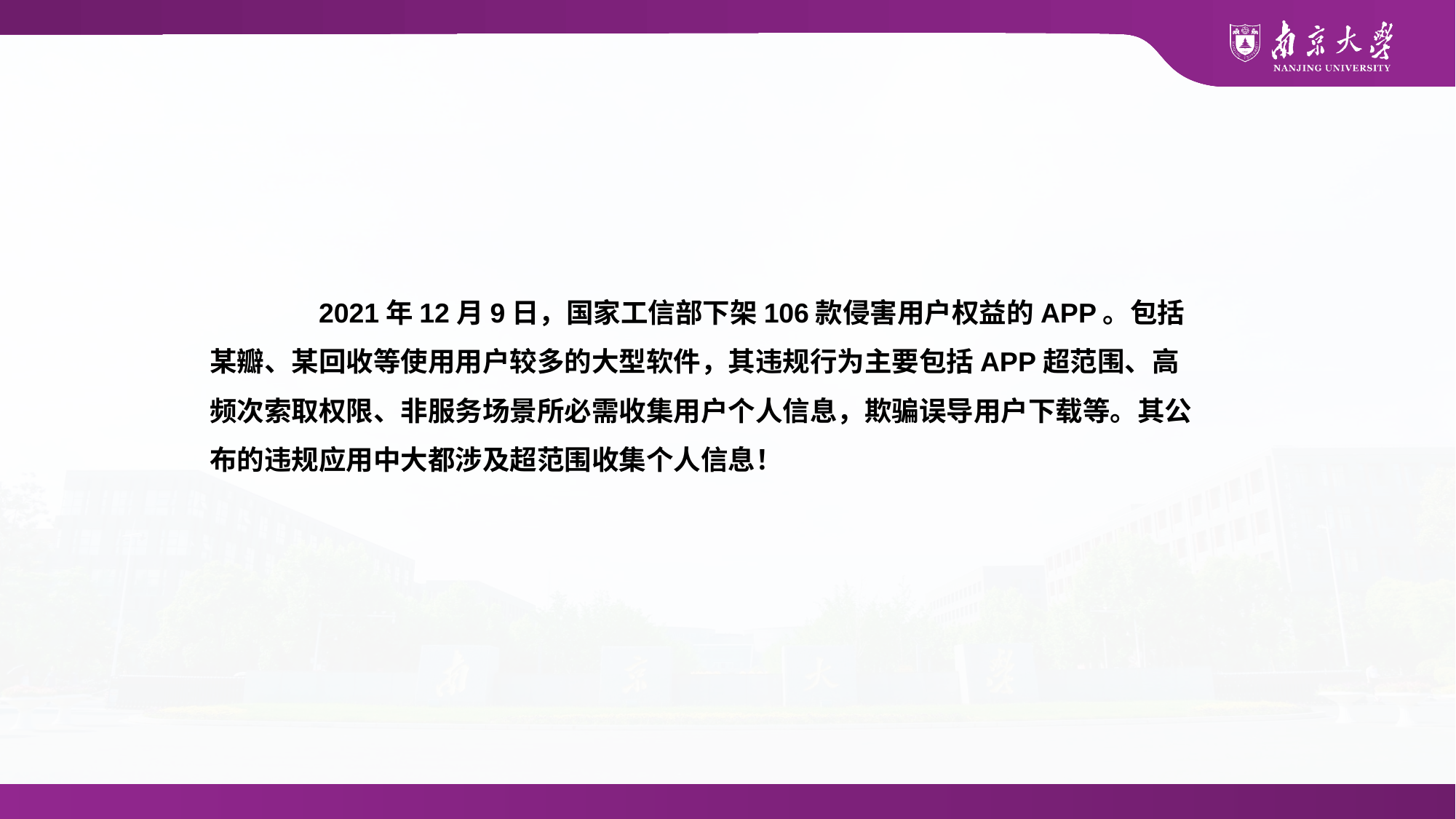

2021年12月9日，国家工信部下架106款侵害用户权益的APP。包括某瓣、某回收等使用用户较多的大型软件，其违规行为主要包括APP超范围、高频次索取权限、非服务场景所必需收集用户个人信息，欺骗误导用户下载等。其公布的违规应用中大都涉及超范围收集个人信息！